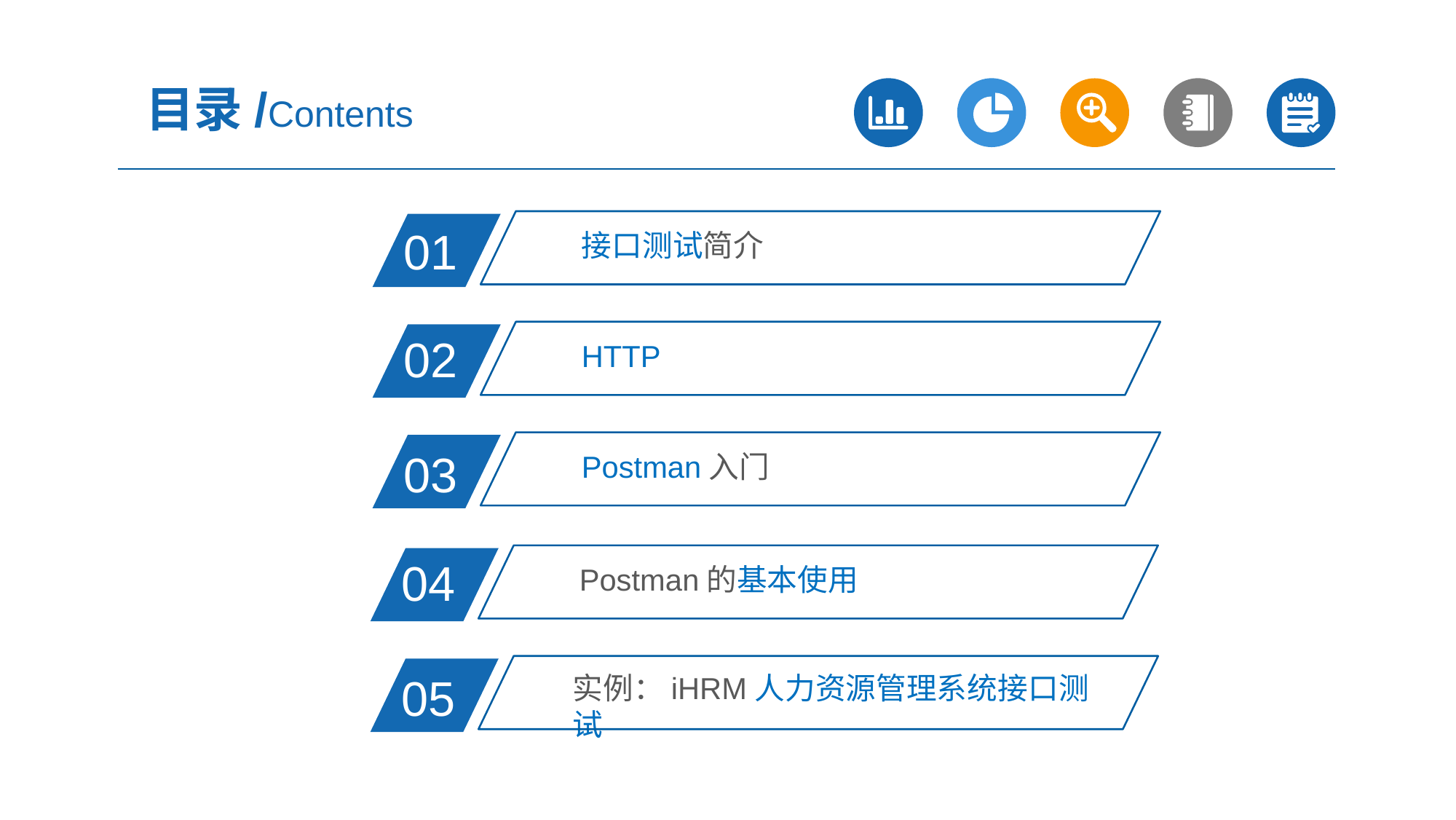

目录/Contents

接口测试简介

01

HTTP
02

Postman入门

03

Postman的基本使用
04

实例：iHRM人力资源管理系统接口测试

05